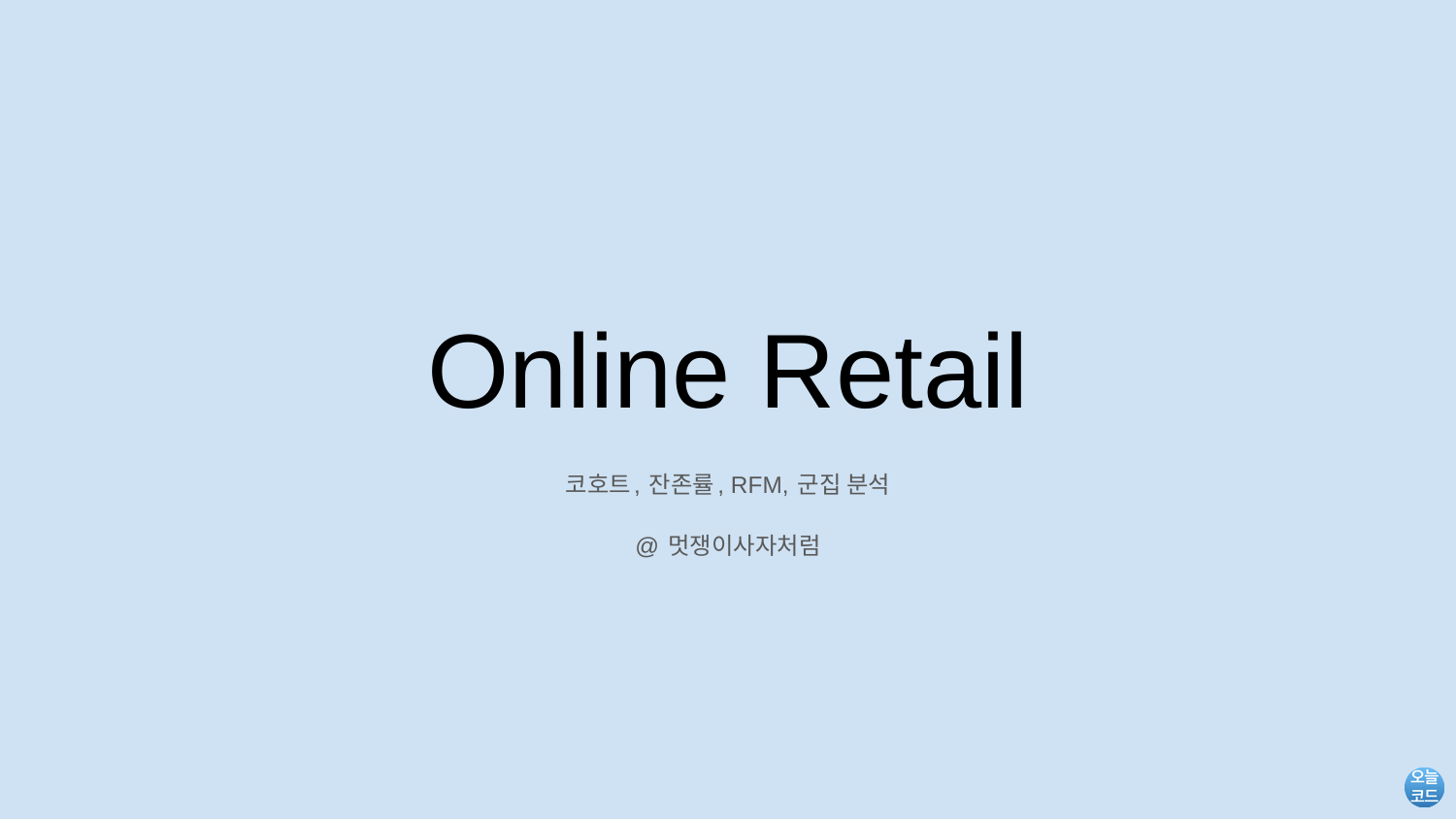

# Online Retail
코호트, 잔존률, RFM, 군집 분석

@ 멋쟁이사자처럼